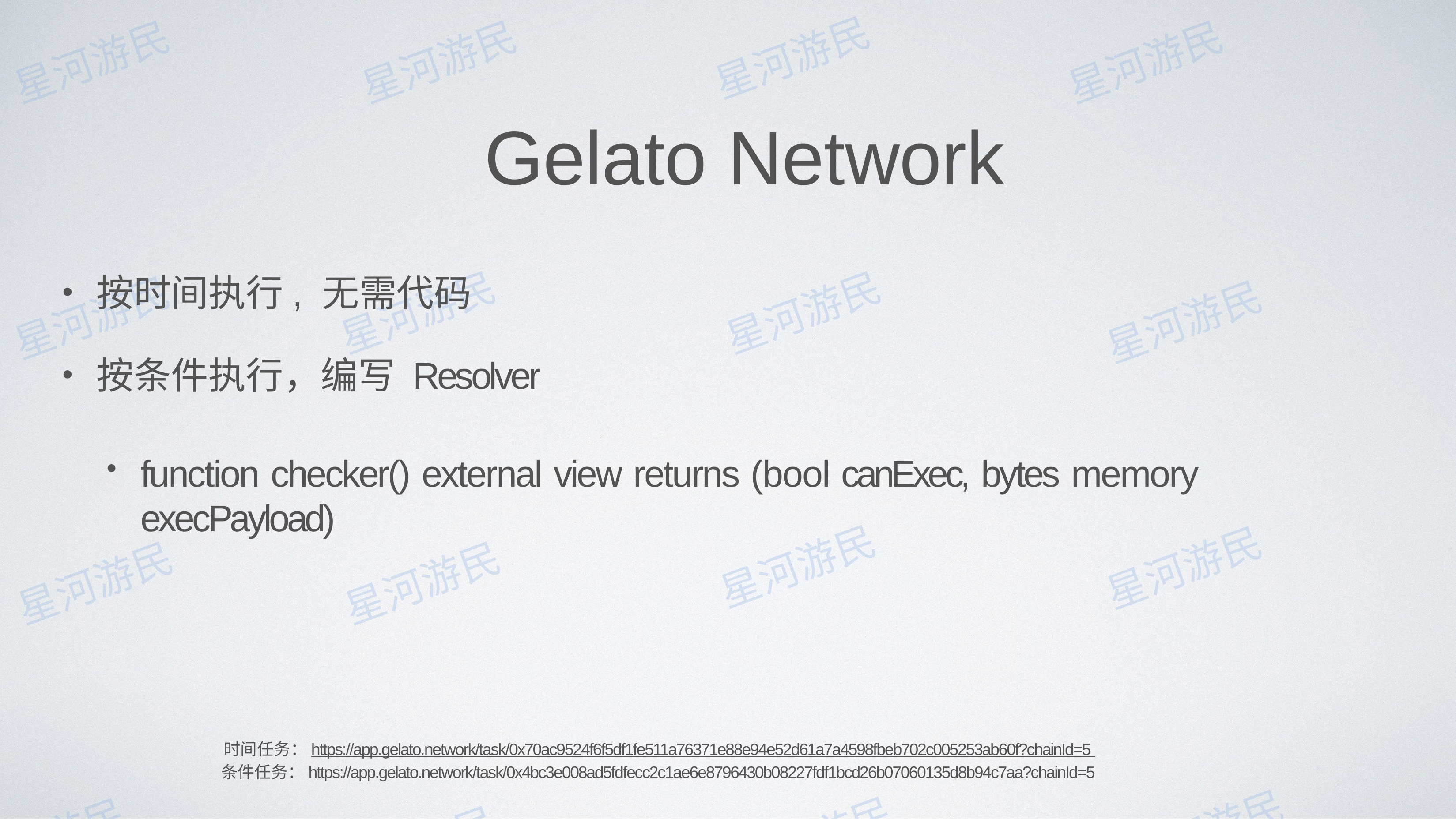

# Gelato Network
按时间执⾏, ⽆需代码

按条件执⾏，编写 Resolver

function checker() external view returns (bool canExec, bytes memory execPayload)
时间任务：https://app.gelato.network/task/0x70ac9524f6f5df1fe511a76371e88e94e52d61a7a4598fbeb702c005253ab60f?chainId=5  条件任务：https://app.gelato.network/task/0x4bc3e008ad5fdfecc2c1ae6e8796430b08227fdf1bcd26b07060135d8b94c7aa?chainId=5